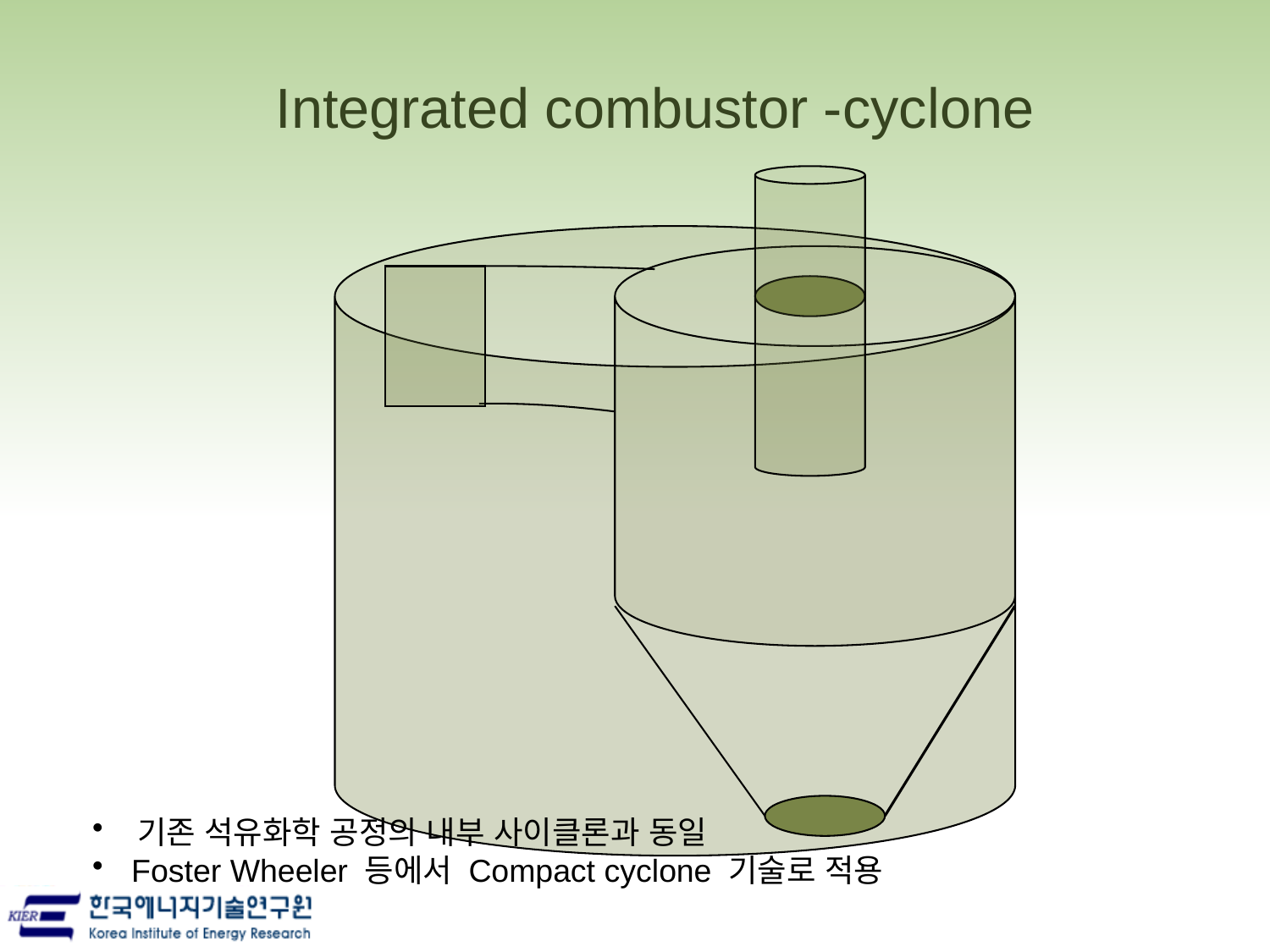

# Integrated combustor -cyclone

 기존 석유화학 공정의 내부 사이클론과 동일
 Foster Wheeler 등에서 Compact cyclone 기술로 적용